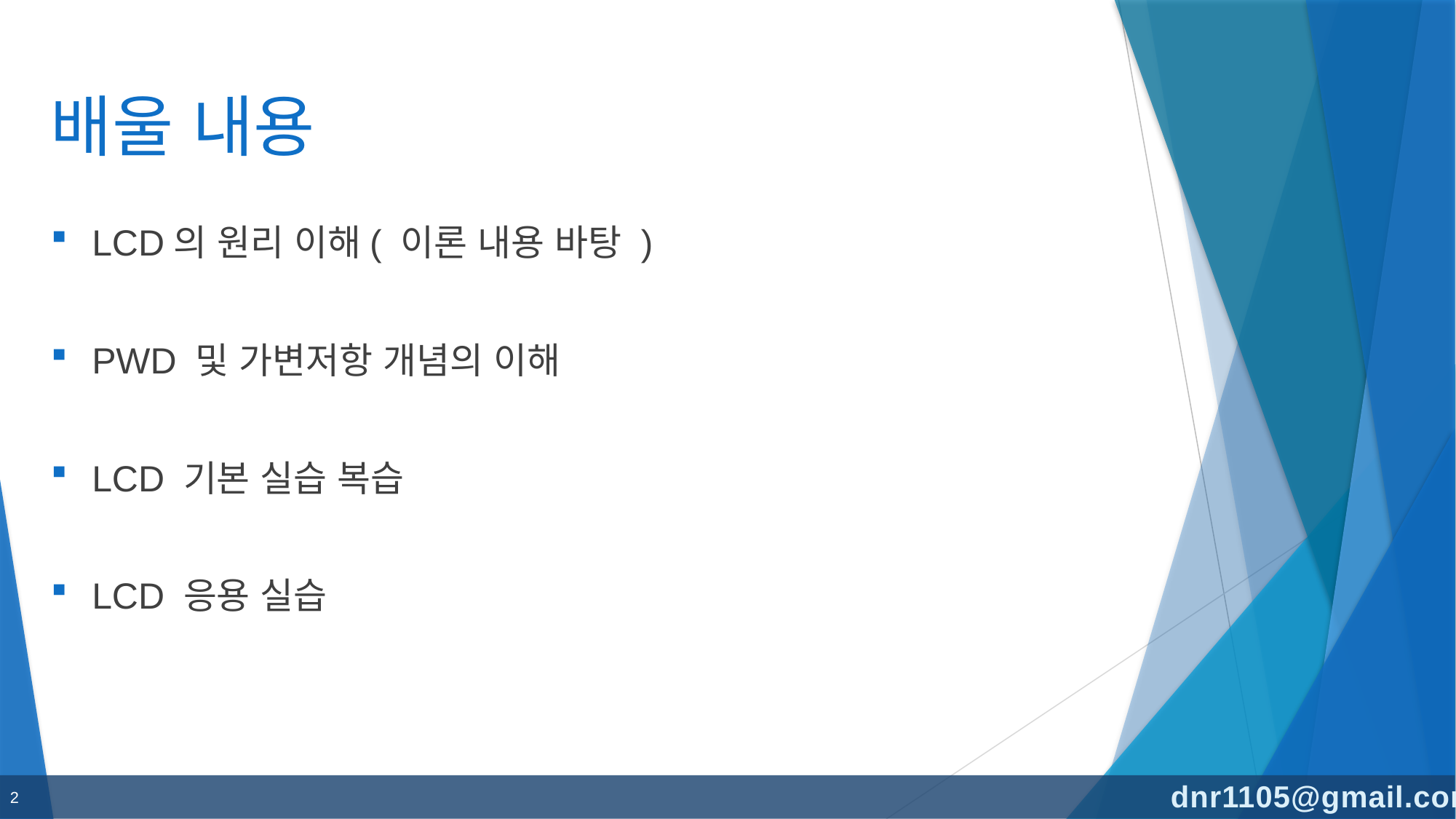

# 배울 내용
LCD의 원리 이해( 이론 내용 바탕 )

PWD 및 가변저항 개념의 이해

LCD 기본 실습 복습

LCD 응용 실습
2